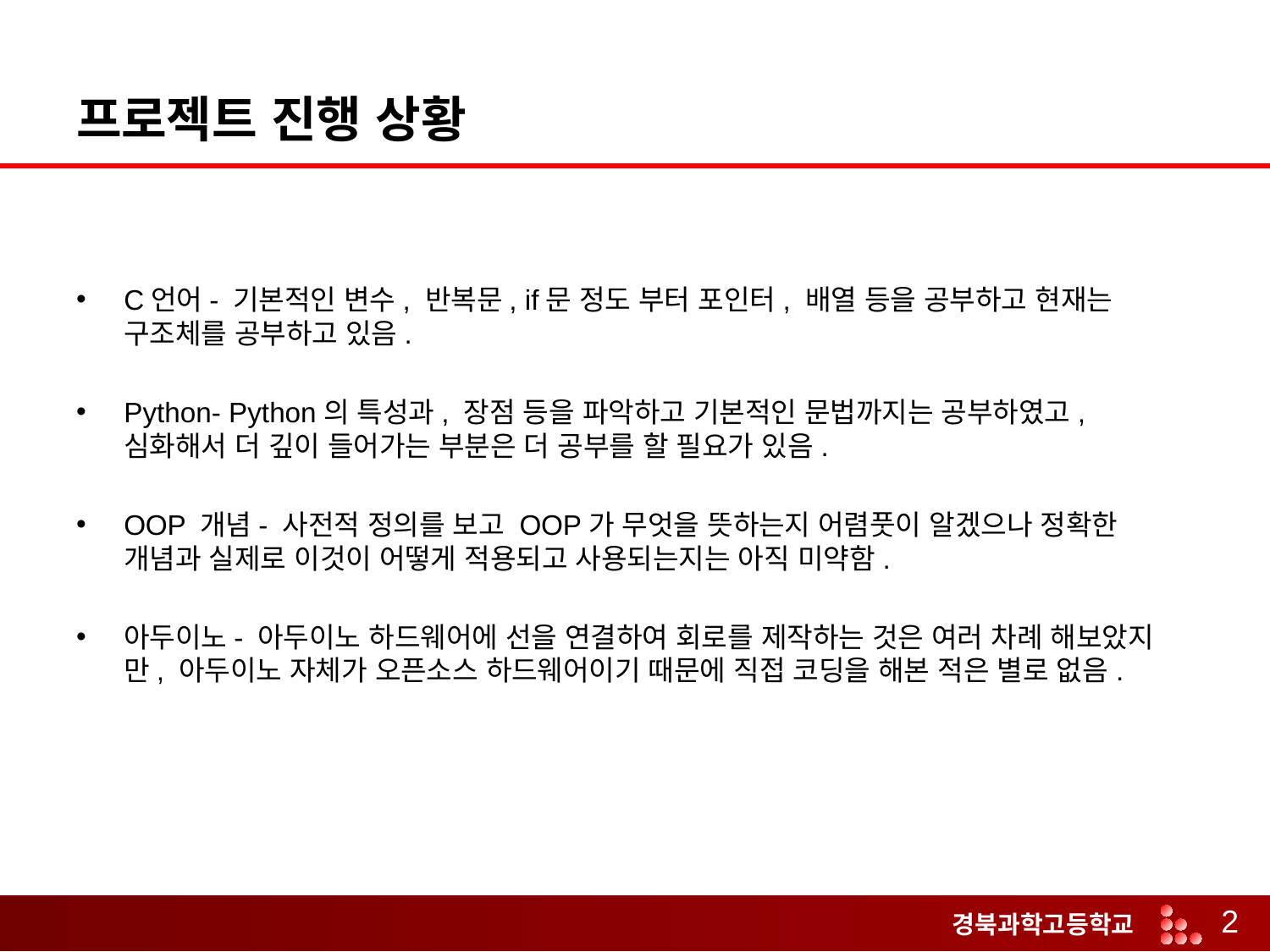

# 프로젝트 진행 상황

C언어- 기본적인 변수, 반복문, if문 정도 부터 포인터, 배열 등을 공부하고 현재는 구조체를 공부하고 있음.

Python- Python의 특성과, 장점 등을 파악하고 기본적인 문법까지는 공부하였고, 심화해서 더 깊이 들어가는 부분은 더 공부를 할 필요가 있음.

OOP 개념- 사전적 정의를 보고 OOP가 무엇을 뜻하는지 어렴풋이 알겠으나 정확한 개념과 실제로 이것이 어떻게 적용되고 사용되는지는 아직 미약함.

아두이노- 아두이노 하드웨어에 선을 연결하여 회로를 제작하는 것은 여러 차례 해보았지만, 아두이노 자체가 오픈소스 하드웨어이기 때문에 직접 코딩을 해본 적은 별로 없음.

2